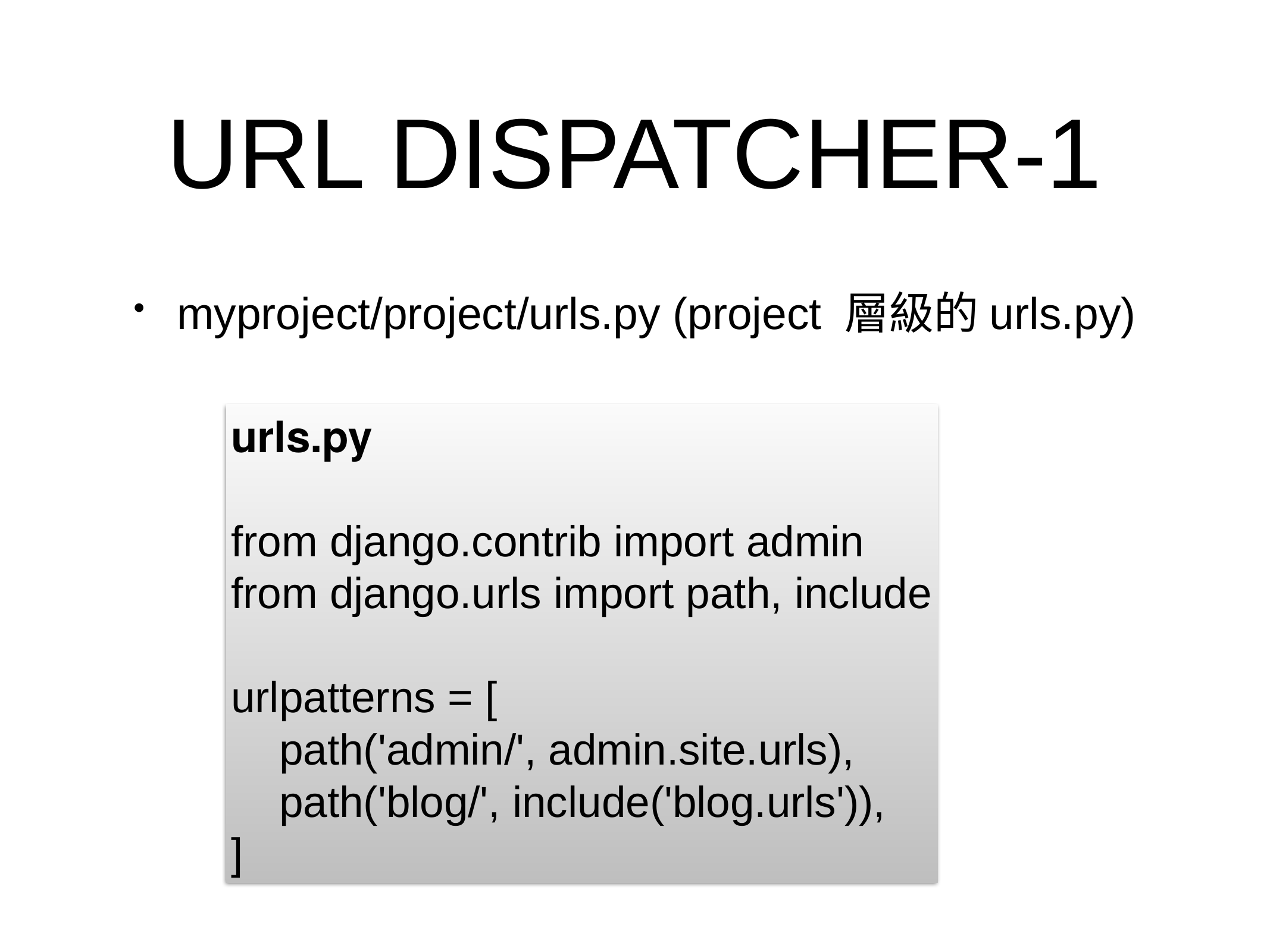

# URL DISPATCHER-1
myproject/project/urls.py (project 層級的urls.py)
urls.py

from django.contrib import admin
from django.urls import path, include

urlpatterns = [
    path('admin/', admin.site.urls),
    path('blog/', include('blog.urls')),
]